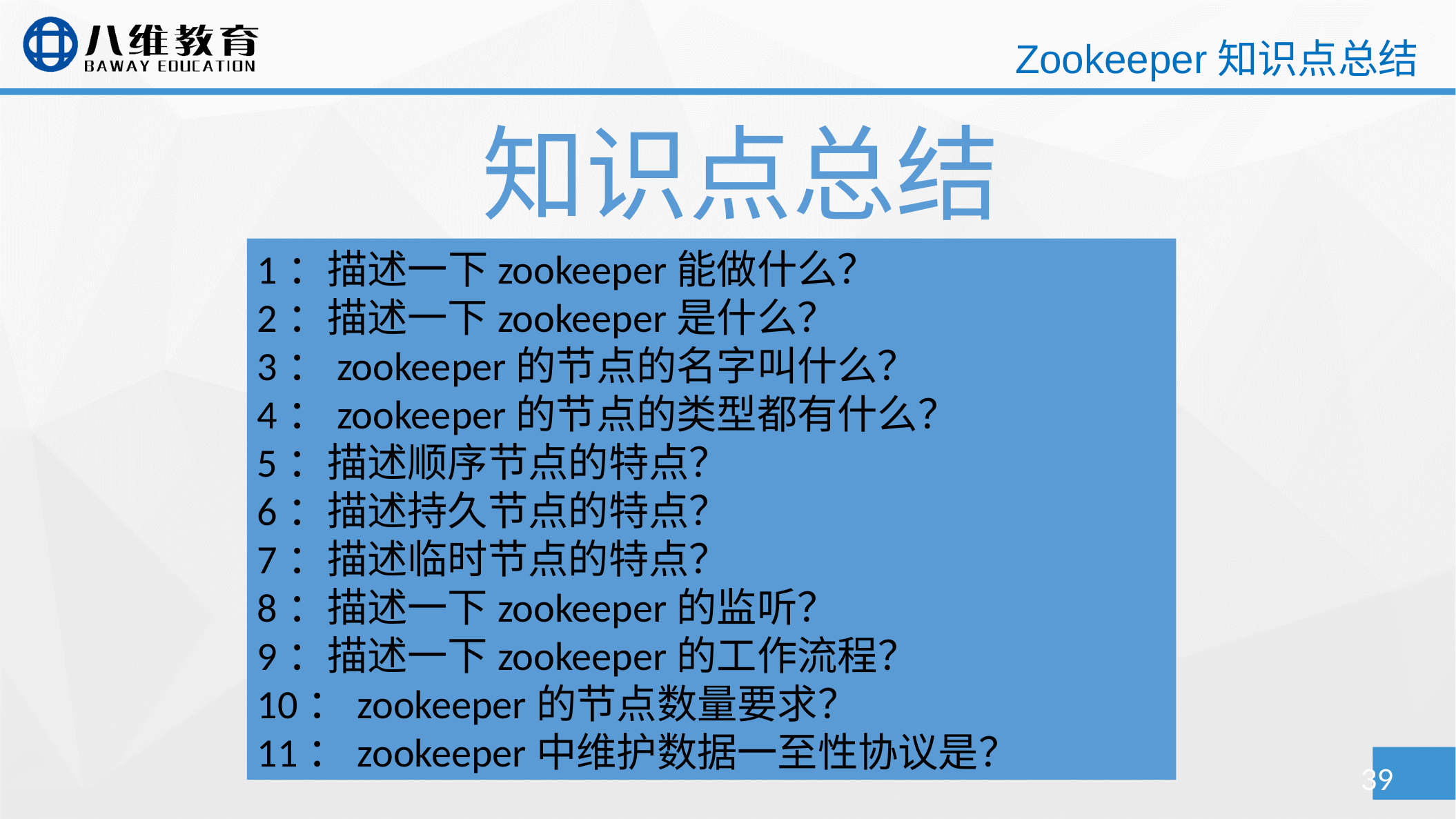

Zookeeper知识点总结
知识点总结
1：描述一下zookeeper能做什么？
2：描述一下zookeeper是什么？
3：zookeeper的节点的名字叫什么？
4：zookeeper的节点的类型都有什么？
5：描述顺序节点的特点？
6：描述持久节点的特点？
7：描述临时节点的特点？
8：描述一下zookeeper的监听？
9：描述一下zookeeper的工作流程？
10：zookeeper的节点数量要求？
11：zookeeper中维护数据一至性协议是？